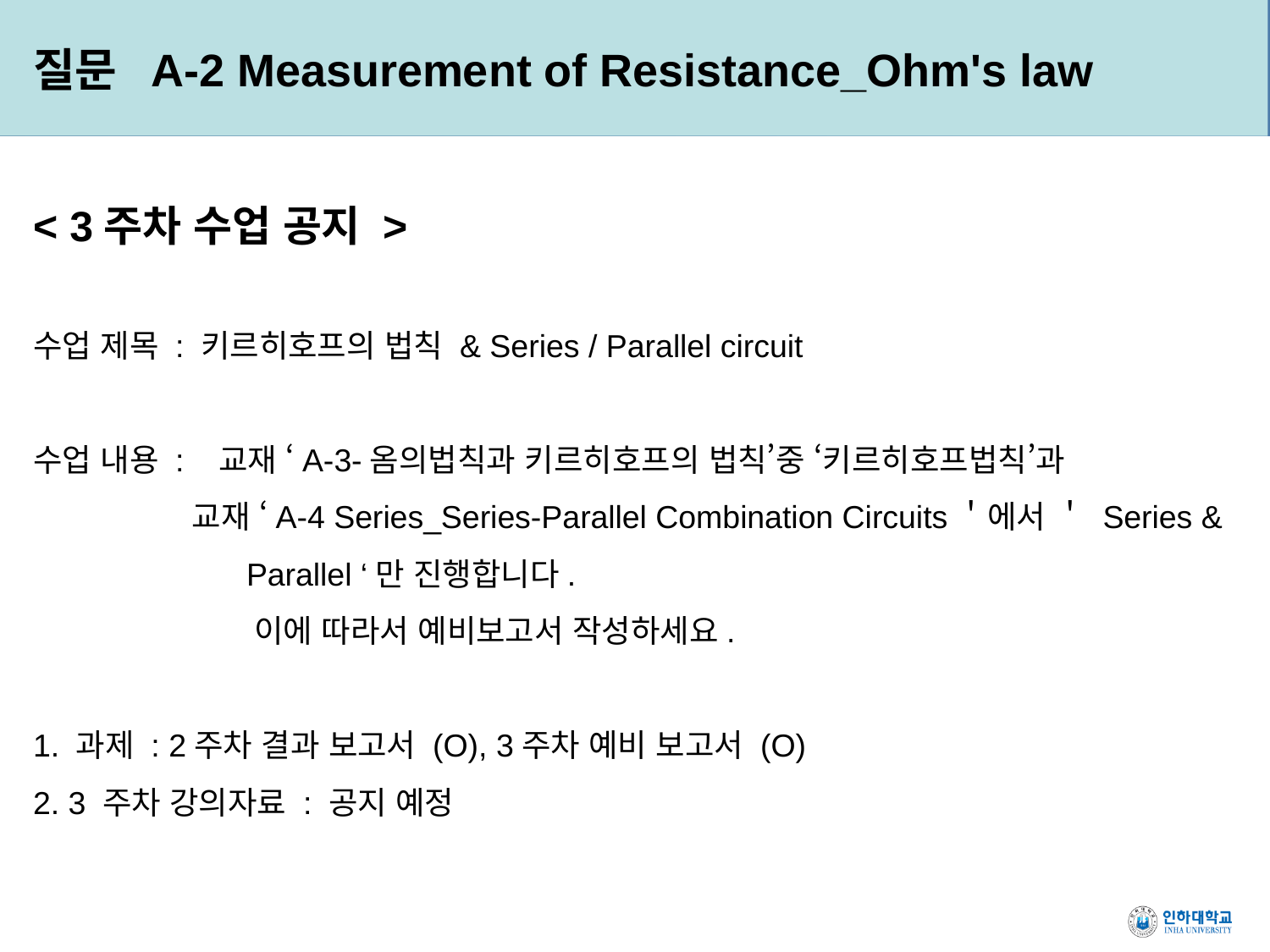

질문  A-2 Measurement of Resistance_Ohm's law
< 3주차 수업 공지 >

수업 제목 : 키르히호프의 법칙 & Series / Parallel circuit

수업 내용 :   교재 ‘A-3-옴의법칙과 키르히호프의 법칙’중 ‘키르히호프법칙’과
                 교재 ‘A-4 Series_Series-Parallel Combination Circuits＇에서 ＇ Series &
                        Parallel ‘만 진행합니다.
                        이에 따라서 예비보고서 작성하세요.

1. 과제 : 2주차 결과 보고서 (O), 3주차 예비 보고서 (O)
2. 3 주차 강의자료 : 공지 예정